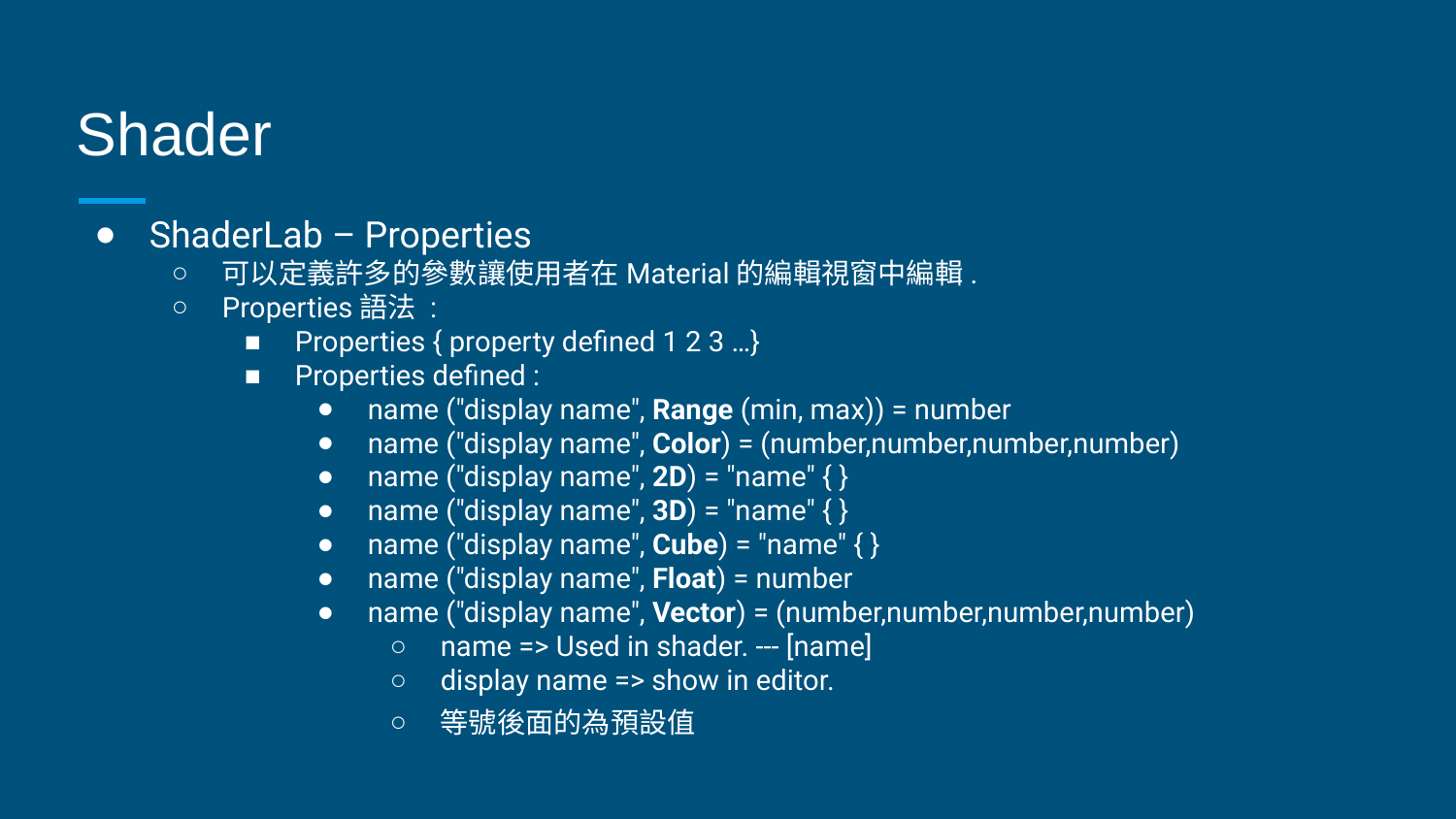

# Shader
ShaderLab – Properties
可以定義許多的參數讓使用者在Material的編輯視窗中編輯.
Properties語法 :
Properties { property defined 1 2 3 …}
Properties defined :
name ("display name", Range (min, max)) = number
name ("display name", Color) = (number,number,number,number)
name ("display name", 2D) = "name" { }
name ("display name", 3D) = "name" { }
name ("display name", Cube) = "name" { }
name ("display name", Float) = number
name ("display name", Vector) = (number,number,number,number)
name => Used in shader. --- [name]
display name => show in editor.
等號後面的為預設值